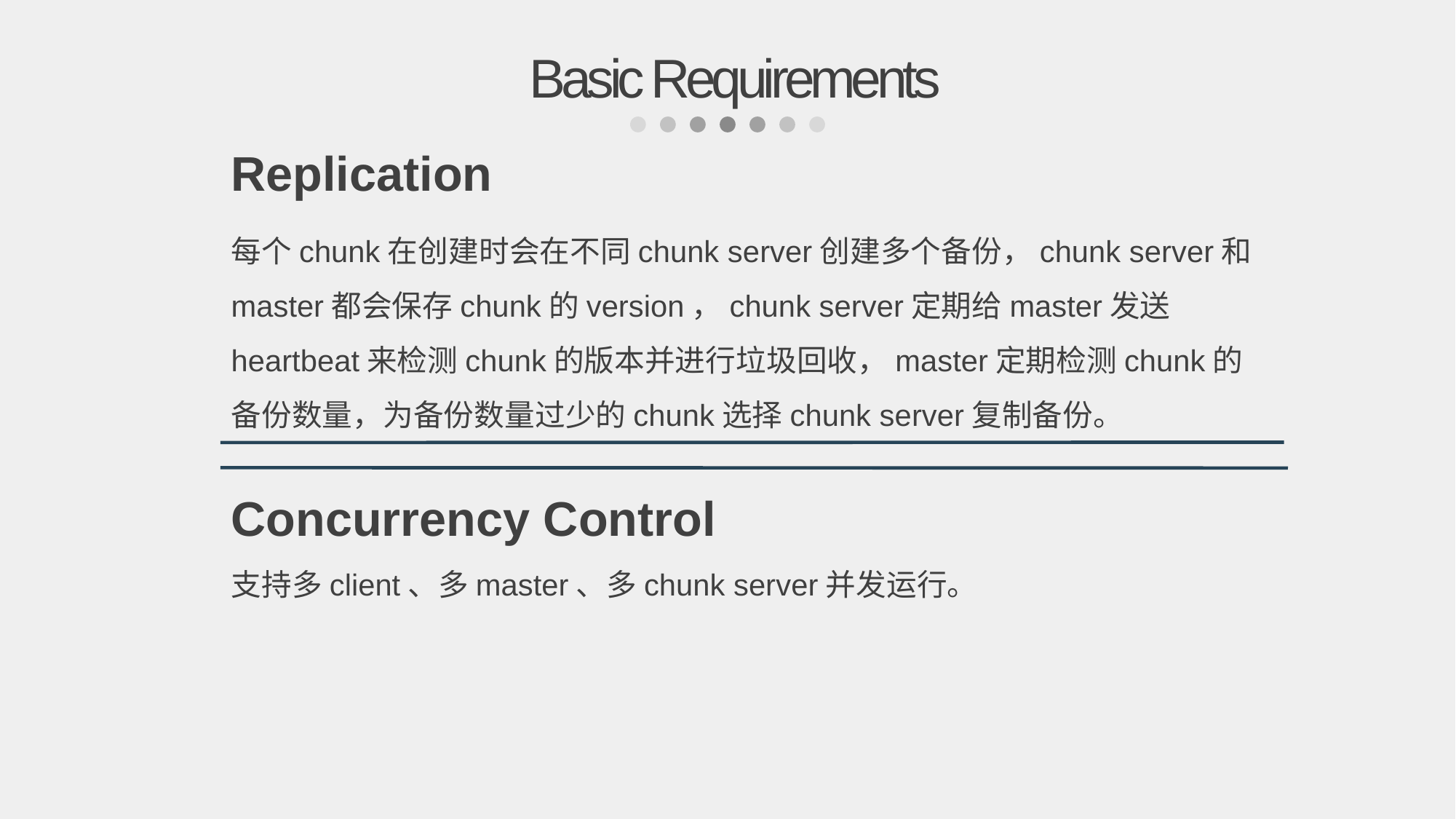

Basic Requirements
Replication
每个chunk在创建时会在不同chunk server创建多个备份，chunk server和master都会保存chunk的version，chunk server定期给master发送heartbeat来检测chunk的版本并进行垃圾回收，master定期检测chunk的备份数量，为备份数量过少的chunk选择chunk server复制备份。
Concurrency Control
支持多client、多master、多chunk server并发运行。